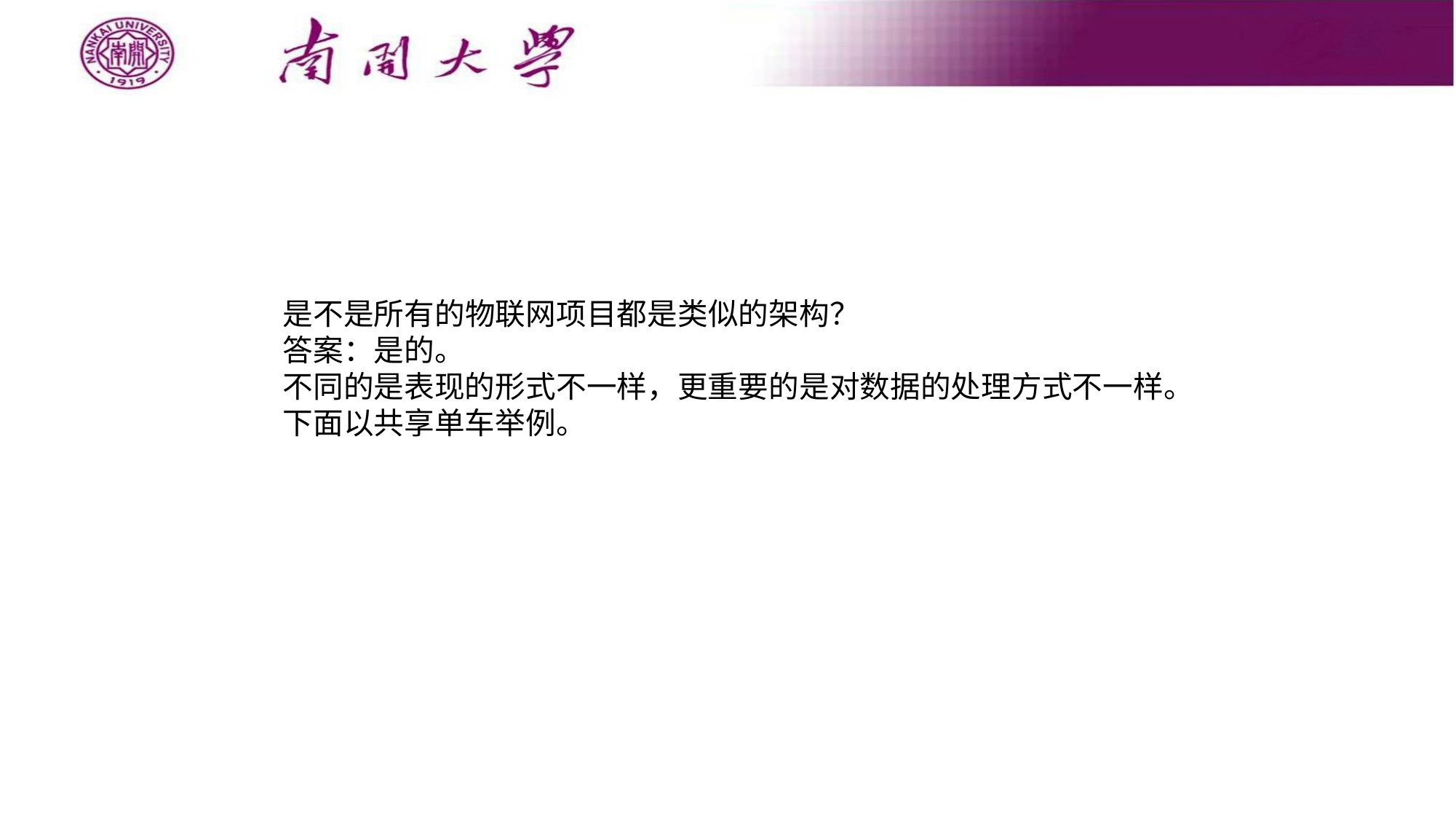

是不是所有的物联网项目都是类似的架构？
答案：是的。
不同的是表现的形式不一样，更重要的是对数据的处理方式不一样。
下面以共享单车举例。